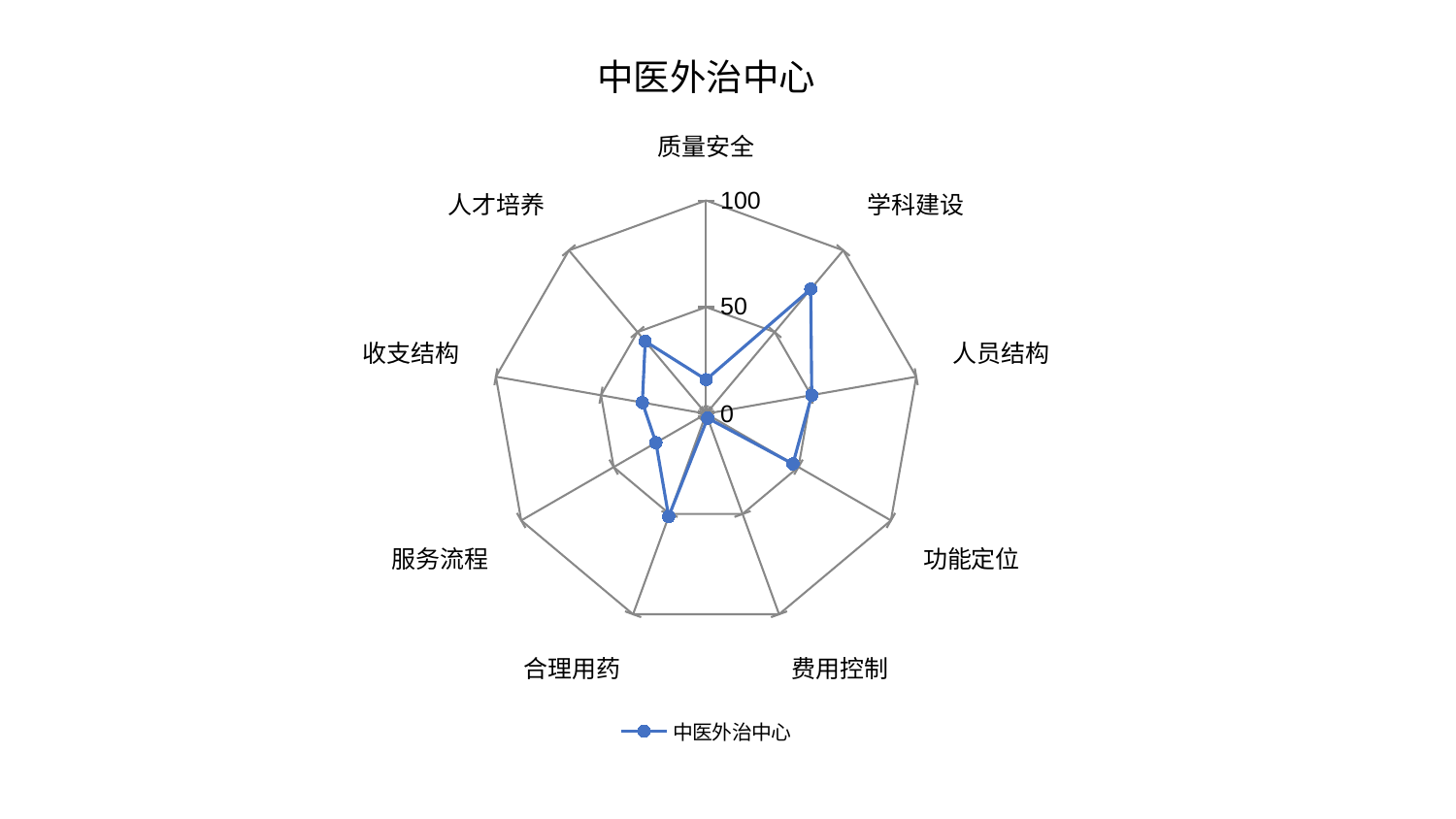

### Chart: 中医外治中心

| Category | 中医外治中心 |
|---|---|
| 质量安全 | 16.008327677633773 |
| 学科建设 | 76.28553972708583 |
| 人员结构 | 50.276788466001186 |
| 功能定位 | 47.02053098308309 |
| 费用控制 | 2.162852701457874 |
| 合理用药 | 51.27298768536422 |
| 服务流程 | 27.145248607347668 |
| 收支结构 | 30.31744318519621 |
| 人才培养 | 44.38064659496349 |
82